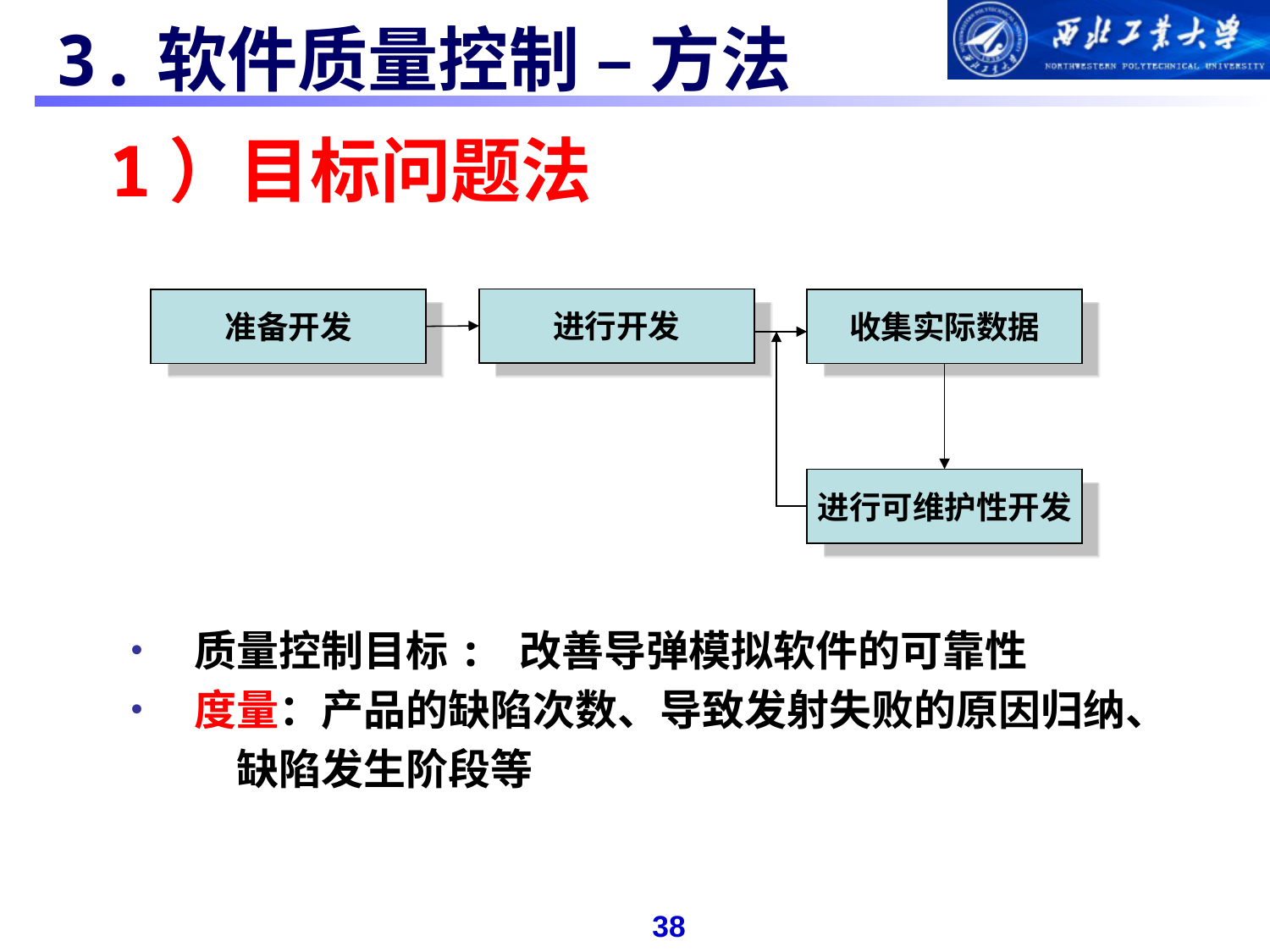

#
 3.软件质量控制 – 方法
 1）目标问题法

质量控制目标: 改善导弹模拟软件的可靠性
度量：产品的缺陷次数、导致发射失败的原因归纳、
          缺陷发生阶段等

进行开发
准备开发
收集实际数据
进行可维护性开发